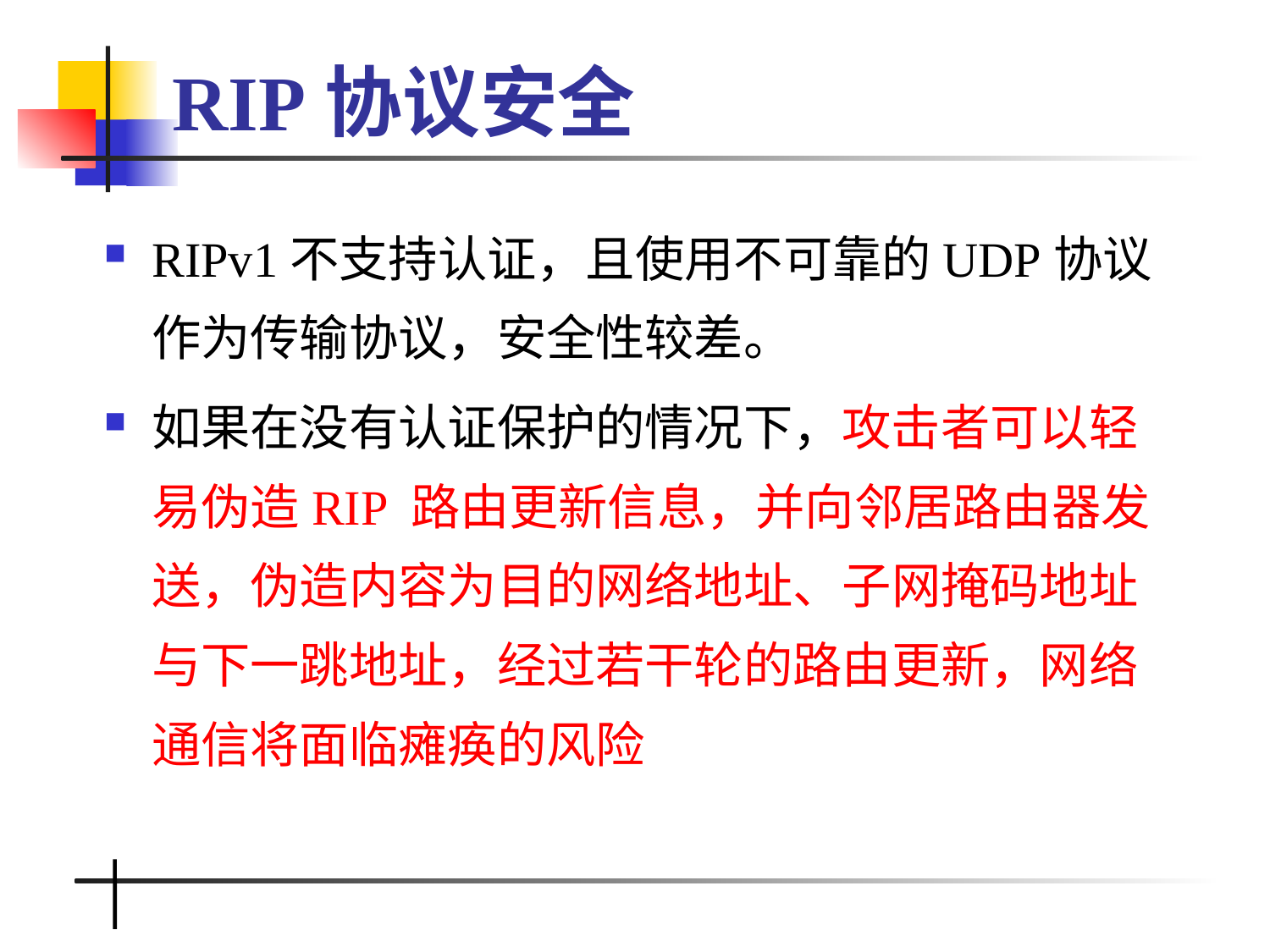

# RIP协议安全
RIPv1不支持认证，且使用不可靠的UDP协议作为传输协议，安全性较差。
如果在没有认证保护的情况下，攻击者可以轻易伪造RIP 路由更新信息，并向邻居路由器发送，伪造内容为目的网络地址、子网掩码地址与下一跳地址，经过若干轮的路由更新，网络通信将面临瘫痪的风险